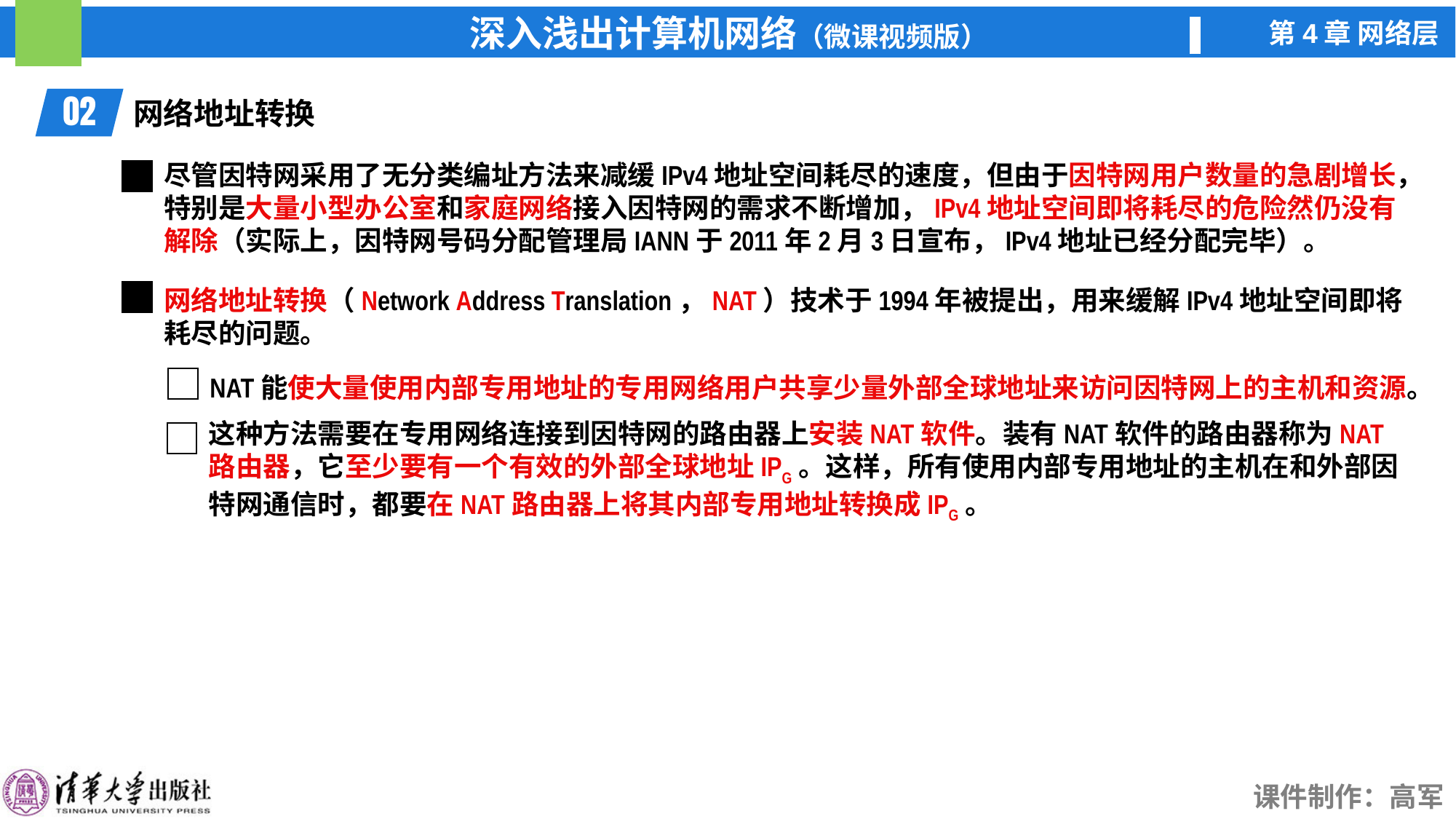

02
网络地址转换
尽管因特网采用了无分类编址方法来减缓IPv4地址空间耗尽的速度，但由于因特网用户数量的急剧增长，特别是大量小型办公室和家庭网络接入因特网的需求不断增加，IPv4地址空间即将耗尽的危险然仍没有解除（实际上，因特网号码分配管理局IANN于2011年2月3日宣布，IPv4地址已经分配完毕）。

网络地址转换（Network Address Translation，NAT）技术于1994年被提出，用来缓解IPv4地址空间即将耗尽的问题。

NAT能使大量使用内部专用地址的专用网络用户共享少量外部全球地址来访问因特网上的主机和资源。

这种方法需要在专用网络连接到因特网的路由器上安装NAT软件。装有NAT软件的路由器称为NAT路由器，它至少要有一个有效的外部全球地址IPG。这样，所有使用内部专用地址的主机在和外部因特网通信时，都要在NAT路由器上将其内部专用地址转换成IPG。